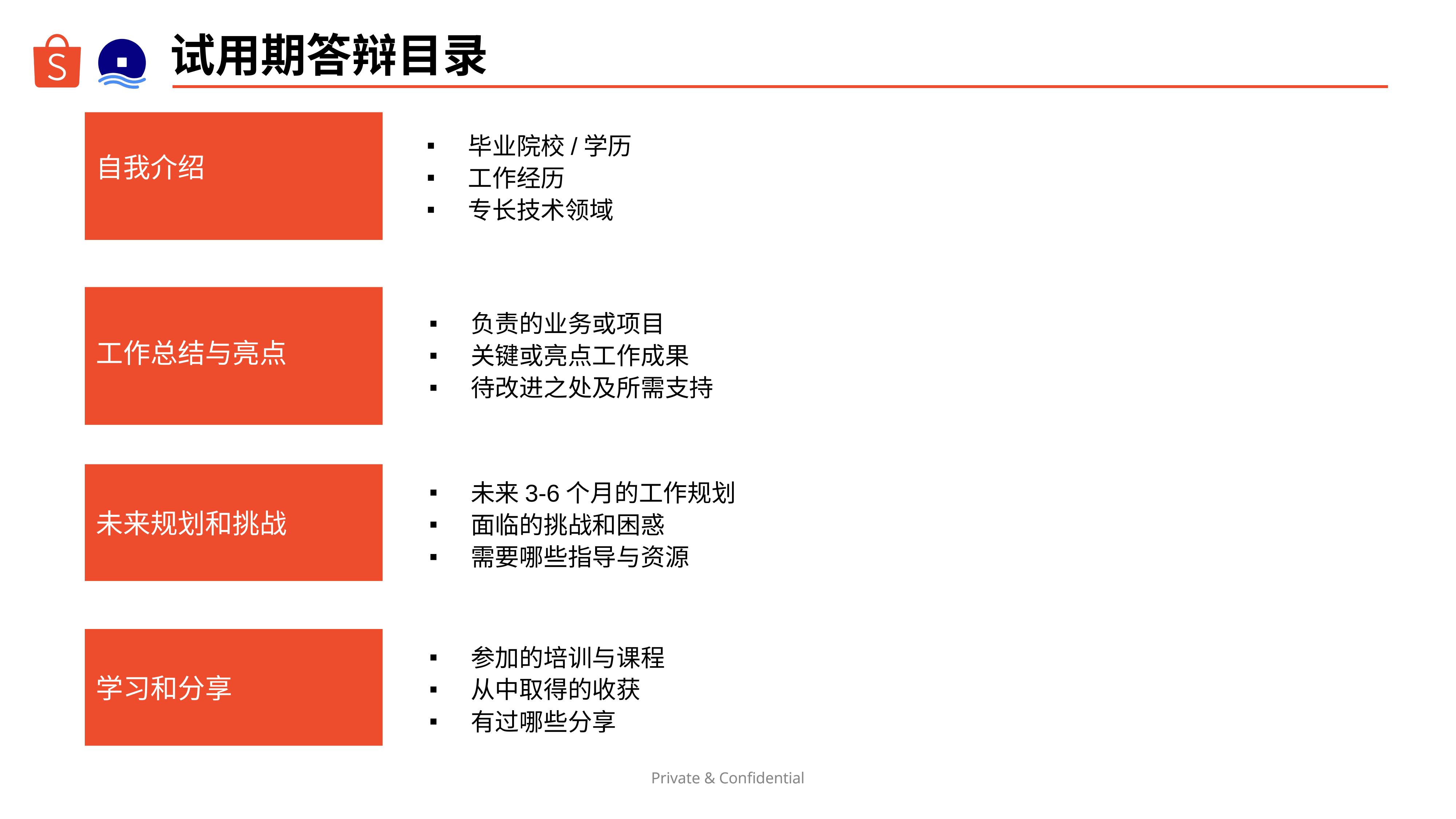

# 试用期答辩目录

毕业院校/学历
工作经历
专长技术领域

自我介绍

工作总结与亮点
负责的业务或项目
关键或亮点工作成果
待改进之处及所需支持

未来3-6个月的工作规划
面临的挑战和困惑
需要哪些指导与资源

未来规划和挑战
参加的培训与课程
从中取得的收获
有过哪些分享

学习和分享
Private & Confidential